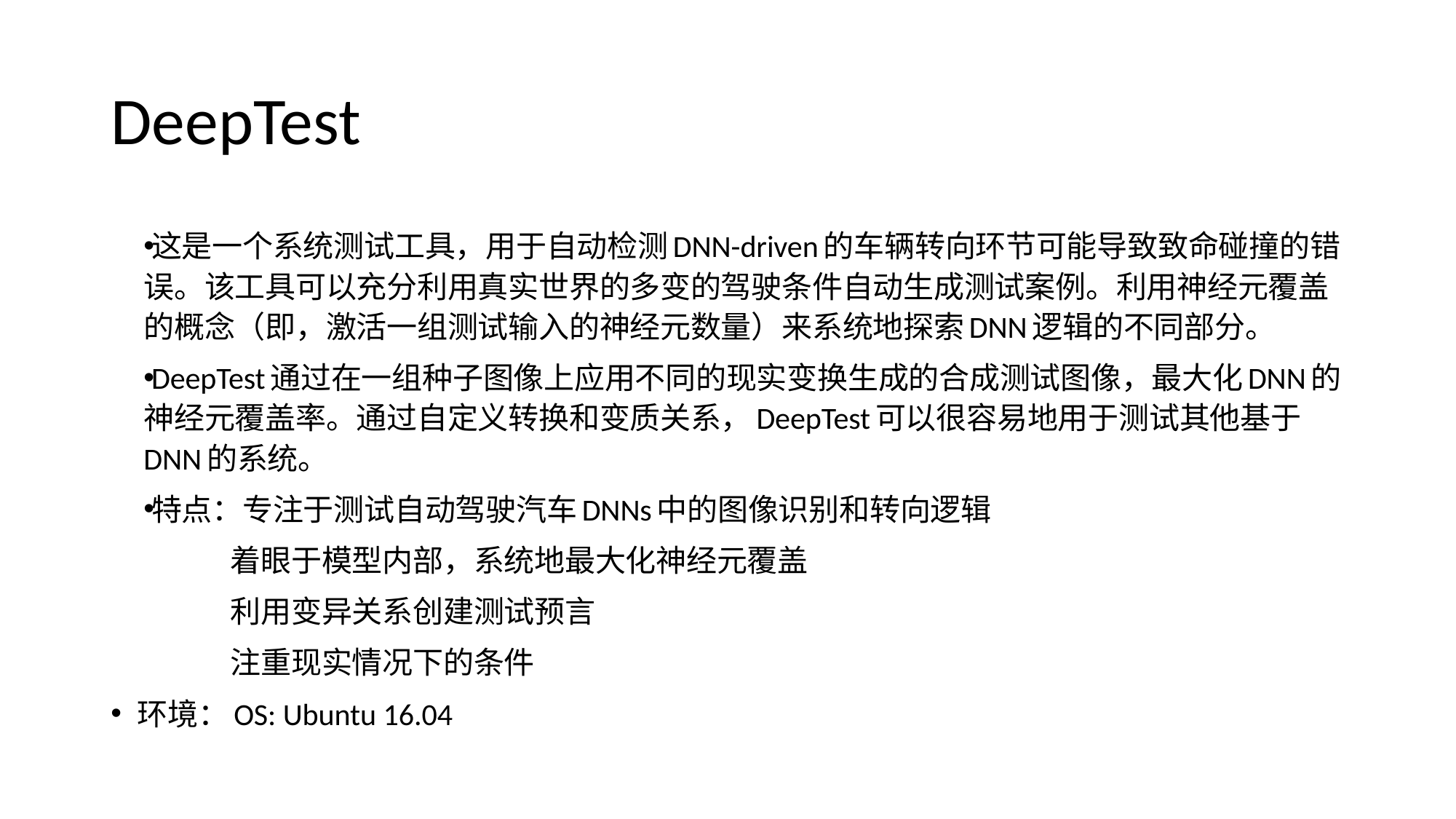

# DeepTest
这是一个系统测试工具，用于自动检测DNN-driven的车辆转向环节可能导致致命碰撞的错误。该工具可以充分利用真实世界的多变的驾驶条件自动生成测试案例。利用神经元覆盖的概念（即，激活一组测试输入的神经元数量）来系统地探索DNN逻辑的不同部分。
DeepTest通过在一组种子图像上应用不同的现实变换生成的合成测试图像，最大化DNN的神经元覆盖率。通过自定义转换和变质关系，DeepTest可以很容易地用于测试其他基于DNN的系统。
特点：专注于测试自动驾驶汽车DNNs中的图像识别和转向逻辑
                 着眼于模型内部，系统地最大化神经元覆盖
                 利用变异关系创建测试预言
                 注重现实情况下的条件
  环境：OS: Ubuntu 16.04